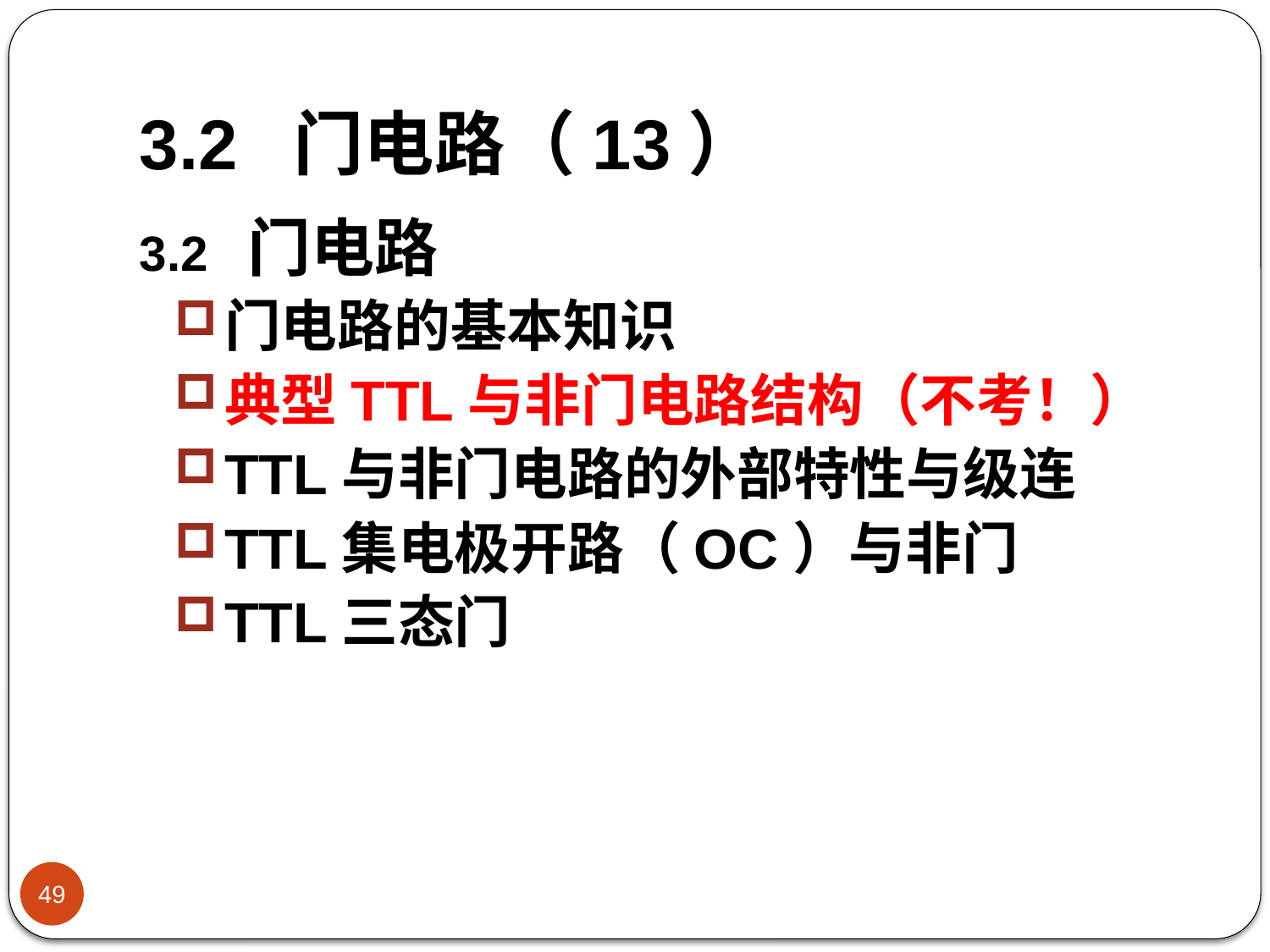

# 3.2  门电路（13）
3.2  门电路
门电路的基本知识
典型TTL与非门电路结构（不考！）
TTL与非门电路的外部特性与级连
TTL集电极开路（OC）与非门
TTL三态门
49